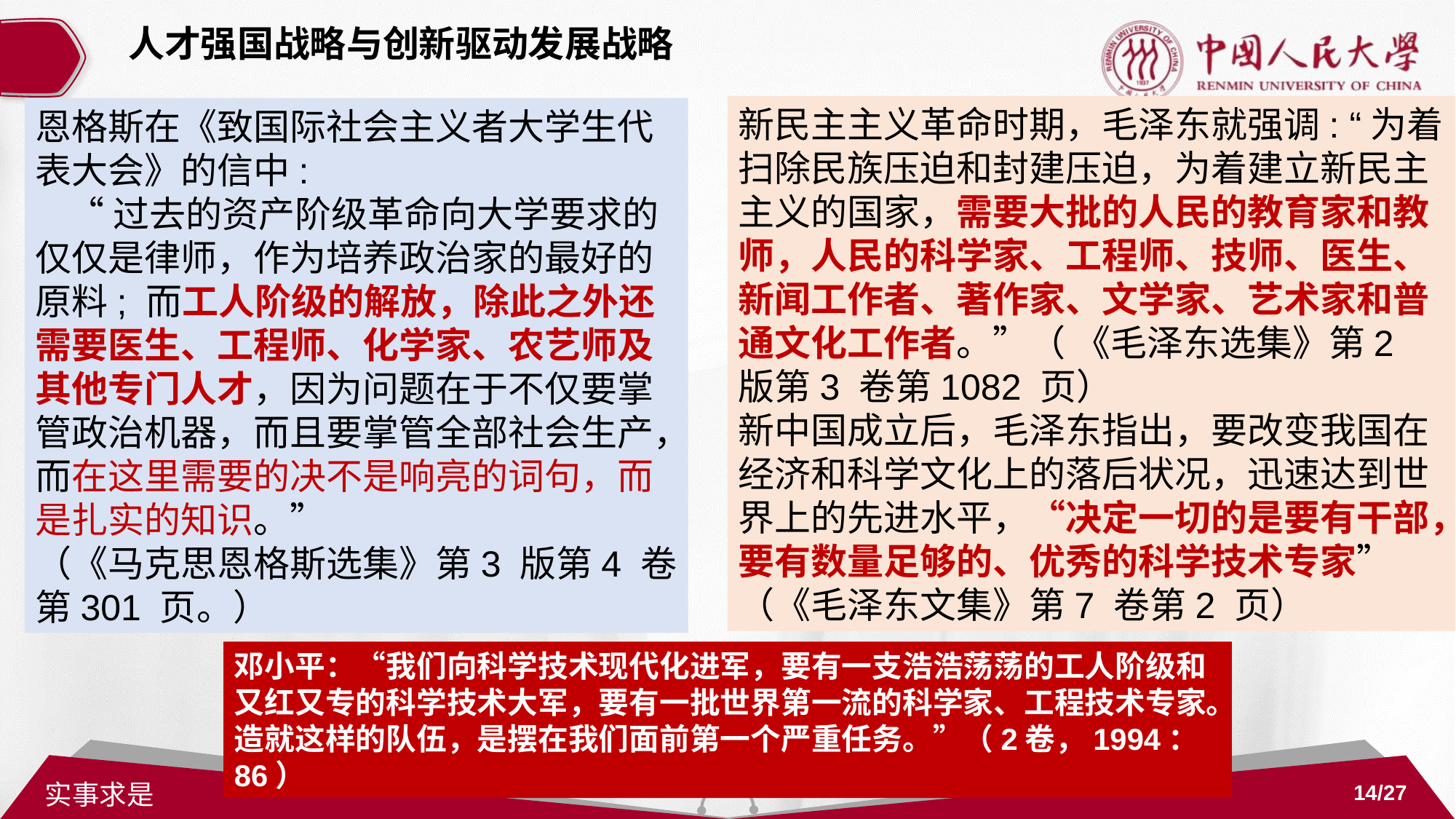

人才强国战略与创新驱动发展战略
新民主主义革命时期，毛泽东就强调: “为着扫除民族压迫和封建压迫，为着建立新民主主义的国家，需要大批的人民的教育家和教师，人民的科学家、工程师、技师、医生、新闻工作者、著作家、文学家、艺术家和普通文化工作者。”（ 《毛泽东选集》第2 版第3 卷第1082 页）
新中国成立后，毛泽东指出，要改变我国在经济和科学文化上的落后状况，迅速达到世界上的先进水平，“决定一切的是要有干部，要有数量足够的、优秀的科学技术专家”（《毛泽东文集》第7 卷第2 页）
恩格斯在《致国际社会主义者大学生代表大会》的信中:
    “过去的资产阶级革命向大学要求的仅仅是律师，作为培养政治家的最好的原料; 而工人阶级的解放，除此之外还需要医生、工程师、化学家、农艺师及其他专门人才，因为问题在于不仅要掌管政治机器，而且要掌管全部社会生产，而在这里需要的决不是响亮的词句，而是扎实的知识。”
（《马克思恩格斯选集》第3 版第4 卷第301 页。）
邓小平：“我们向科学技术现代化进军，要有一支浩浩荡荡的工人阶级和又红又专的科学技术大军，要有一批世界第一流的科学家、工程技术专家。造就这样的队伍，是摆在我们面前第一个严重任务。”（2卷，1994：86）